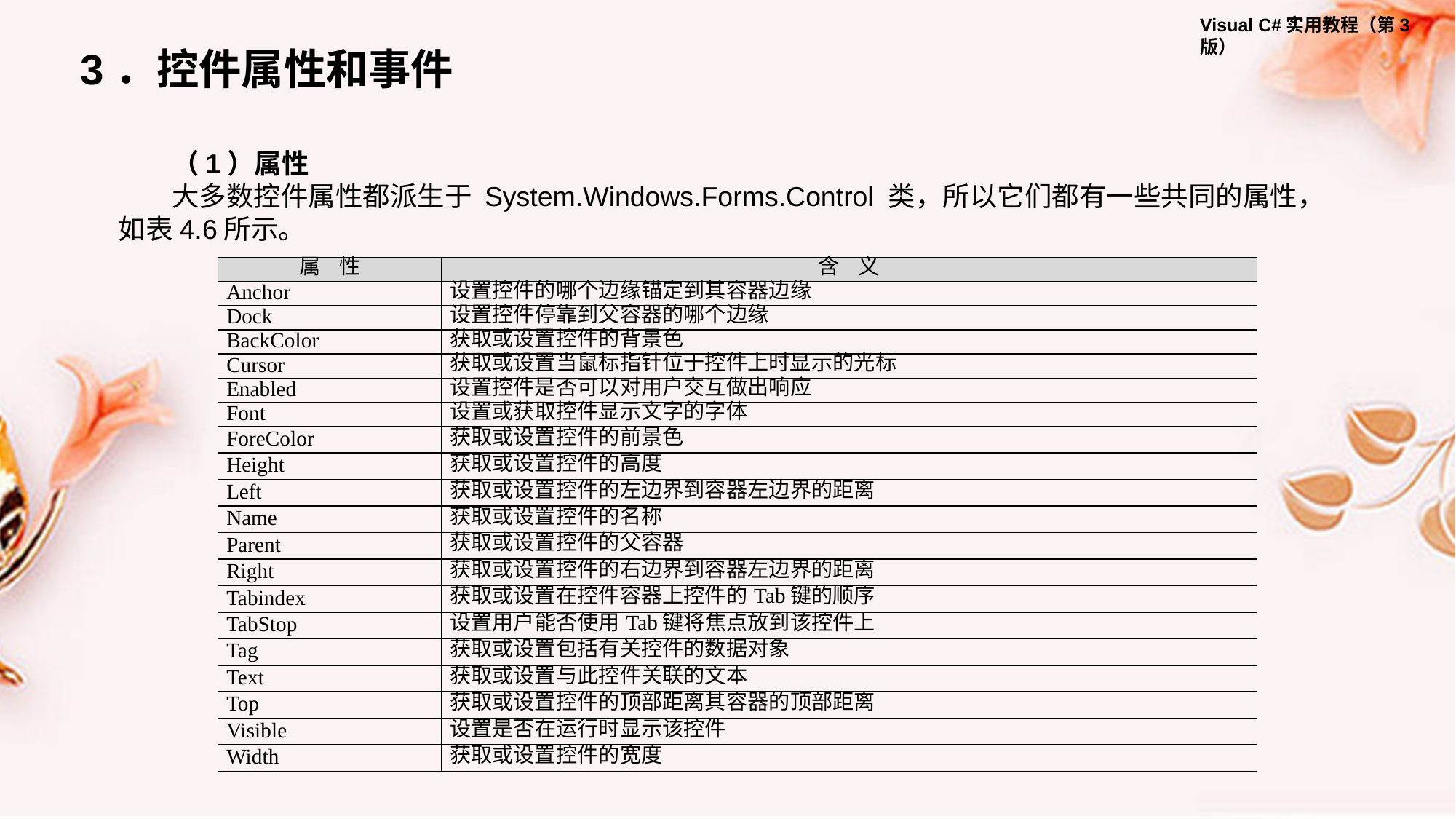

3．控件属性和事件
（1）属性
大多数控件属性都派生于 System.Windows.Forms.Control 类，所以它们都有一些共同的属性，如表4.6所示。
| 属 性 | 含 义 |
| --- | --- |
| Anchor | 设置控件的哪个边缘锚定到其容器边缘 |
| Dock | 设置控件停靠到父容器的哪个边缘 |
| BackColor | 获取或设置控件的背景色 |
| Cursor | 获取或设置当鼠标指针位于控件上时显示的光标 |
| Enabled | 设置控件是否可以对用户交互做出响应 |
| Font | 设置或获取控件显示文字的字体 |
| ForeColor | 获取或设置控件的前景色 |
| Height | 获取或设置控件的高度 |
| Left | 获取或设置控件的左边界到容器左边界的距离 |
| Name | 获取或设置控件的名称 |
| Parent | 获取或设置控件的父容器 |
| Right | 获取或设置控件的右边界到容器左边界的距离 |
| Tabindex | 获取或设置在控件容器上控件的Tab键的顺序 |
| TabStop | 设置用户能否使用Tab键将焦点放到该控件上 |
| Tag | 获取或设置包括有关控件的数据对象 |
| Text | 获取或设置与此控件关联的文本 |
| Top | 获取或设置控件的顶部距离其容器的顶部距离 |
| Visible | 设置是否在运行时显示该控件 |
| Width | 获取或设置控件的宽度 |